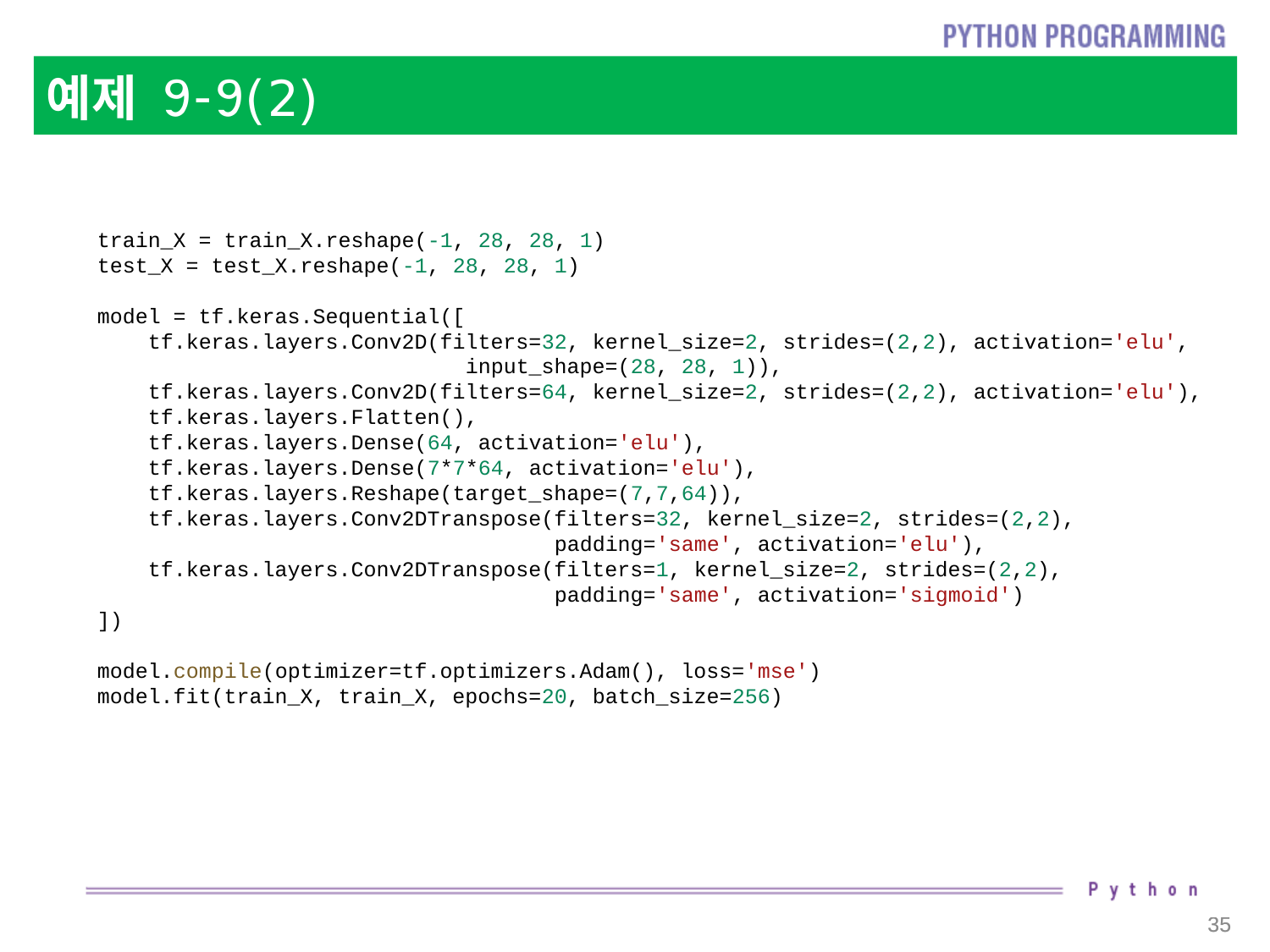

# 예제 9-9(2)

train_X = train_X.reshape(-1, 28, 28, 1)
test_X = test_X.reshape(-1, 28, 28, 1)
model = tf.keras.Sequential([
    tf.keras.layers.Conv2D(filters=32, kernel_size=2, strides=(2,2), activation='elu',
                             input_shape=(28, 28, 1)),
    tf.keras.layers.Conv2D(filters=64, kernel_size=2, strides=(2,2), activation='elu'),
    tf.keras.layers.Flatten(),
    tf.keras.layers.Dense(64, activation='elu'),
    tf.keras.layers.Dense(7*7*64, activation='elu'),
    tf.keras.layers.Reshape(target_shape=(7,7,64)),
    tf.keras.layers.Conv2DTranspose(filters=32, kernel_size=2, strides=(2,2),
                                    padding='same', activation='elu'),
    tf.keras.layers.Conv2DTranspose(filters=1, kernel_size=2, strides=(2,2),
                                    padding='same', activation='sigmoid')
])
model.compile(optimizer=tf.optimizers.Adam(), loss='mse')
model.fit(train_X, train_X, epochs=20, batch_size=256)
35